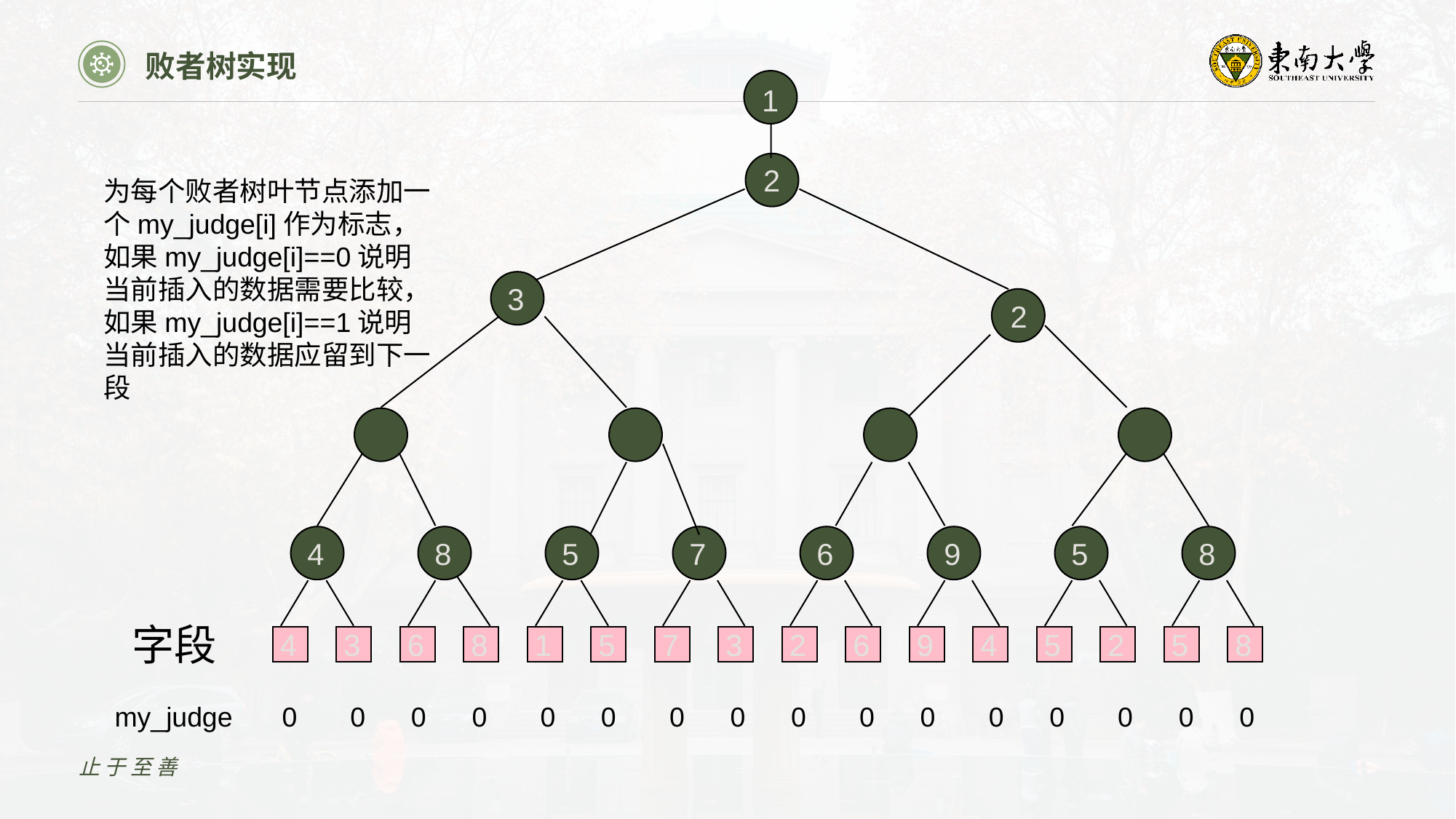

败者树实现

1

2
为每个败者树叶节点添加一个my_judge[i]作为标志，如果my_judge[i]==0说明当前插入的数据需要比较，如果my_judge[i]==1说明当前插入的数据应留到下一段

3

2
2

6
3
4
5

4
8
5
7
6
9
5
8

字段
4
3
6
8
1
5
7
3
2
6
9
4
5
2
5
8

my_judge
 0       0      0      0       0      0       0      0      0       0      0       0      0       0      0      0
止于至善